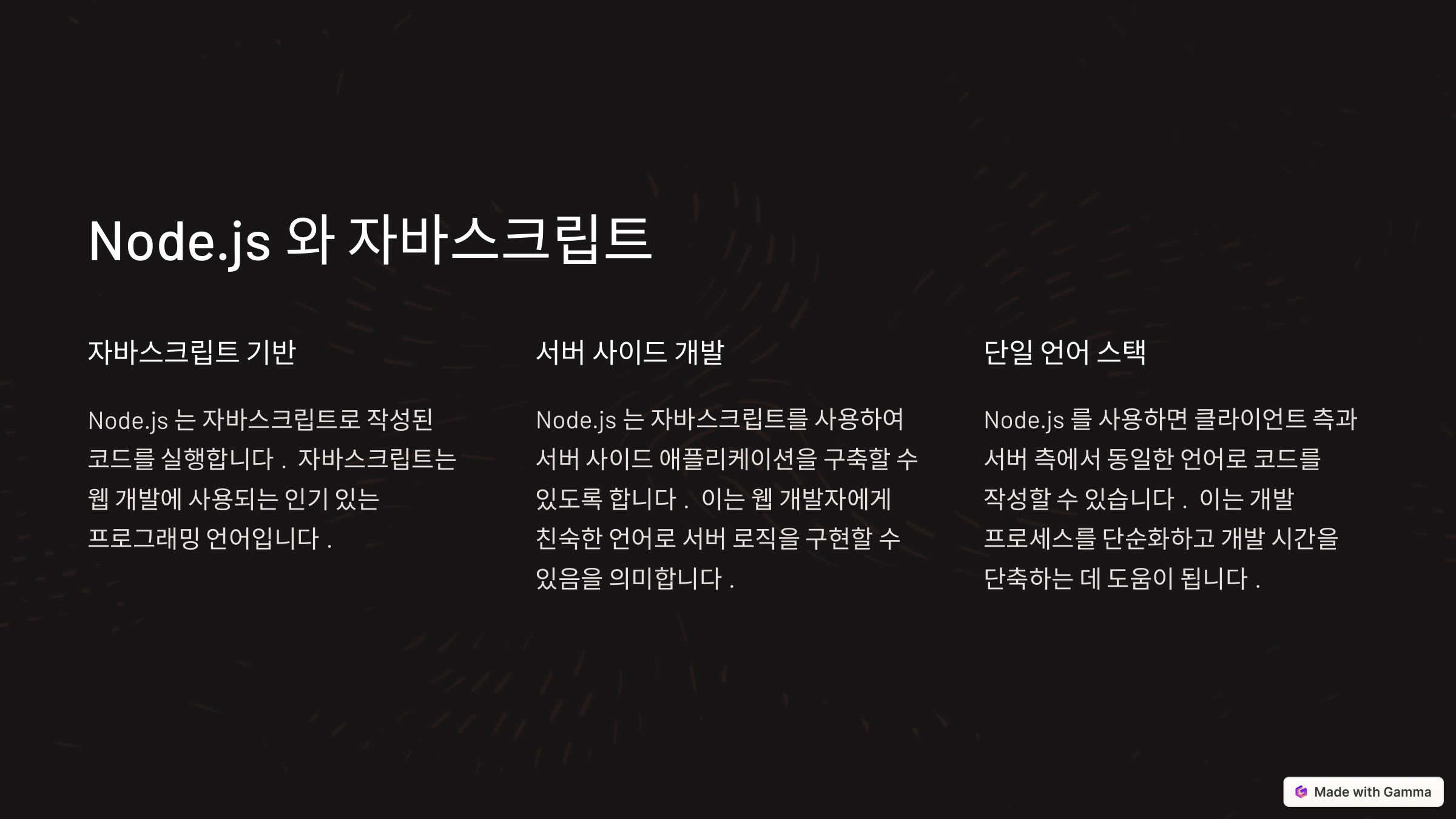

Node.js와 자바스크립트
자바스크립트 기반
서버 사이드 개발
단일 언어 스택
Node.js는 자바스크립트로 작성된 코드를 실행합니다. 자바스크립트는 웹 개발에 사용되는 인기 있는 프로그래밍 언어입니다.
Node.js는 자바스크립트를 사용하여 서버 사이드 애플리케이션을 구축할 수 있도록 합니다. 이는 웹 개발자에게 친숙한 언어로 서버 로직을 구현할 수 있음을 의미합니다.
Node.js를 사용하면 클라이언트 측과 서버 측에서 동일한 언어로 코드를 작성할 수 있습니다. 이는 개발 프로세스를 단순화하고 개발 시간을 단축하는 데 도움이 됩니다.